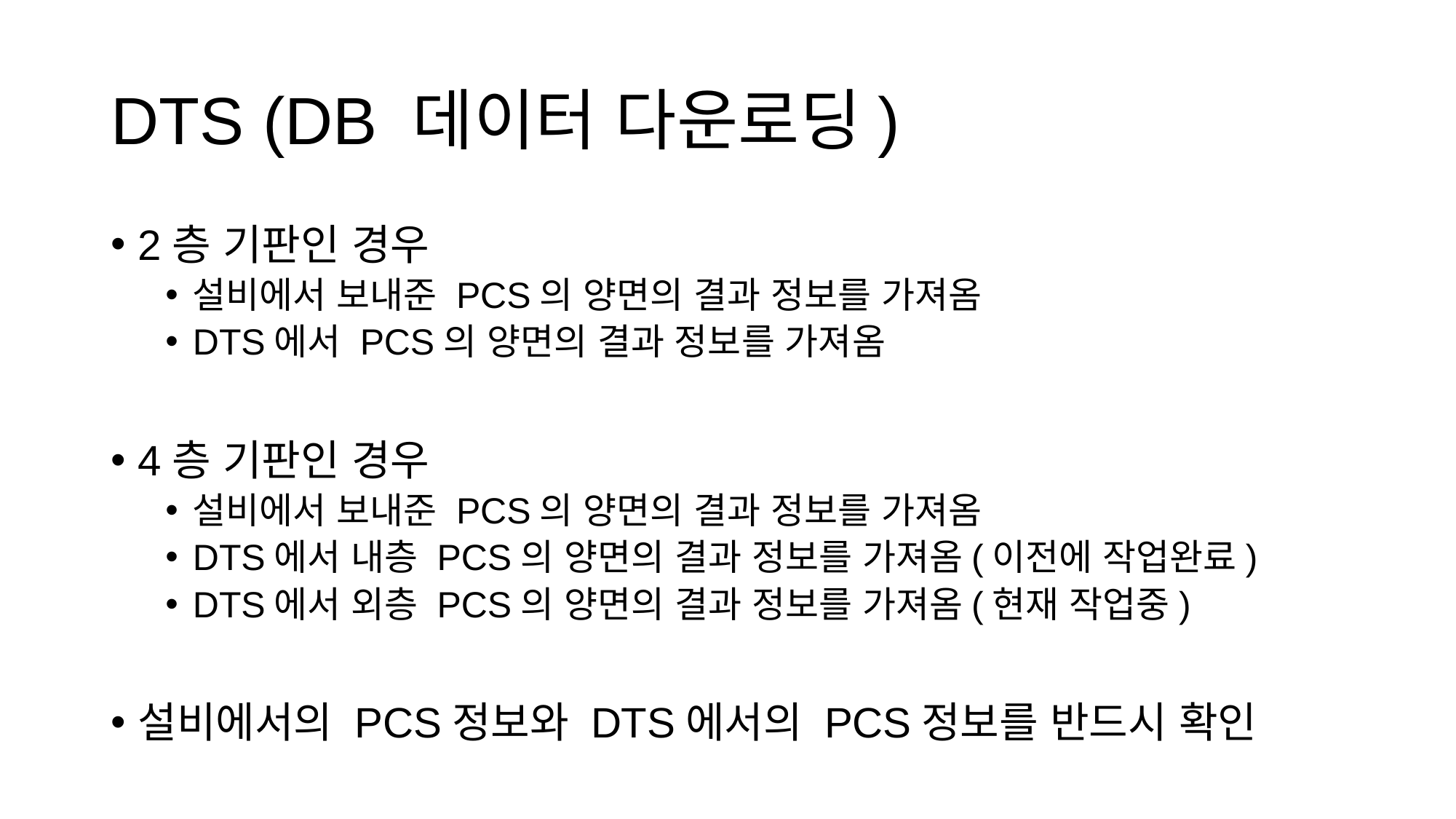

# DTS (DB 데이터 다운로딩)
2층 기판인 경우
설비에서 보내준 PCS의 양면의 결과 정보를 가져옴
DTS에서 PCS의 양면의 결과 정보를 가져옴

4층 기판인 경우
설비에서 보내준 PCS의 양면의 결과 정보를 가져옴
DTS에서 내층 PCS의 양면의 결과 정보를 가져옴(이전에 작업완료)
DTS에서 외층 PCS의 양면의 결과 정보를 가져옴(현재 작업중)

설비에서의 PCS정보와 DTS에서의 PCS정보를 반드시 확인